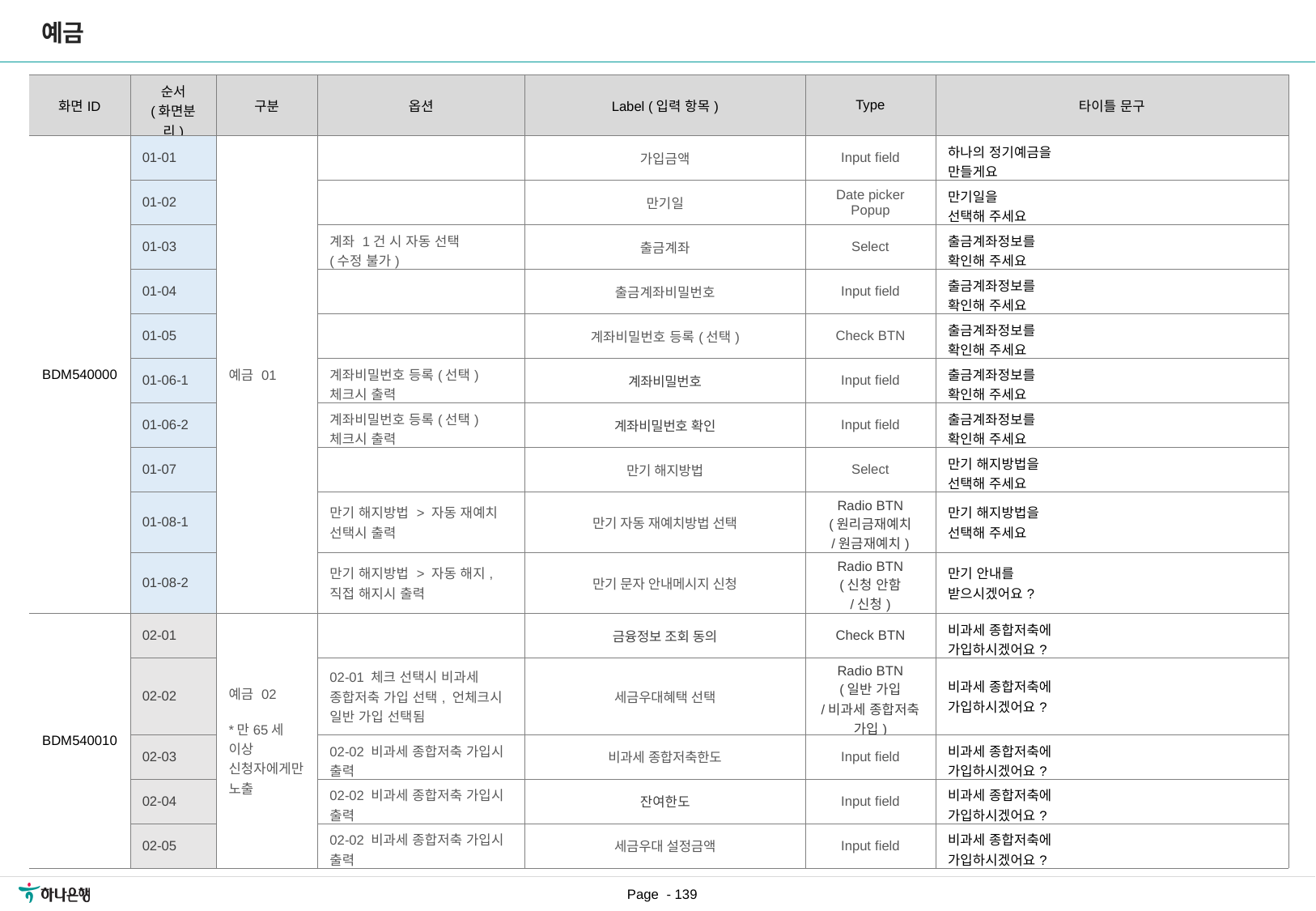

예금
[수정요약] 2023.06.30
[BDM540010 02-01] Label 텍스트 수정 및 Type Radio BTN -> Check BTN으로 수정
| 화면ID | 순서 (화면분리) | 구분 | 옵션 | Label (입력 항목) | Type | 타이틀 문구 |
| --- | --- | --- | --- | --- | --- | --- |
| BDM540000 | 01-01 | 예금 01 |  | 가입금액 | Input field | 하나의 정기예금을 만들게요 |
|  | 01-02 |  |  | 만기일 | Date picker Popup | 만기일을 선택해 주세요 |
|  | 01-03 |  | 계좌 1건 시 자동 선택 (수정 불가) | 출금계좌 | Select | 출금계좌정보를 확인해 주세요 |
|  | 01-04 |  |  | 출금계좌비밀번호 | Input field | 출금계좌정보를 확인해 주세요 |
|  | 01-05 |  |  | 계좌비밀번호 등록(선택) | Check BTN | 출금계좌정보를 확인해 주세요 |
|  | 01-06-1 |  | 계좌비밀번호 등록(선택) 체크시 출력 | 계좌비밀번호 | Input field | 출금계좌정보를 확인해 주세요 |
|  | 01-06-2 |  | 계좌비밀번호 등록(선택) 체크시 출력 | 계좌비밀번호 확인 | Input field | 출금계좌정보를 확인해 주세요 |
|  | 01-07 |  |  | 만기 해지방법 | Select | 만기 해지방법을 선택해 주세요 |
|  | 01-08-1 |  | 만기 해지방법 > 자동 재예치 선택시 출력 | 만기 자동 재예치방법 선택 | Radio BTN (원리금재예치 /원금재예치) | 만기 해지방법을 선택해 주세요 |
|  | 01-08-2 |  | 만기 해지방법 > 자동 해지, 직접 해지시 출력 | 만기 문자 안내메시지 신청 | Radio BTN (신청 안함 /신청) | 만기 안내를 받으시겠어요? |
| BDM540010 | 02-01 | 예금 02 \*만65세 이상 신청자에게만 노출 |  | 금융정보 조회 동의 | Check BTN | 비과세 종합저축에 가입하시겠어요? |
|  | 02-02 |  | 02-01 체크 선택시 비과세 종합저축 가입 선택, 언체크시 일반 가입 선택됨 | 세금우대혜택 선택 | Radio BTN (일반 가입 /비과세 종합저축 가입) | 비과세 종합저축에 가입하시겠어요? |
|  | 02-03 |  | 02-02 비과세 종합저축 가입시 출력 | 비과세 종합저축한도 | Input field | 비과세 종합저축에 가입하시겠어요? |
|  | 02-04 |  | 02-02 비과세 종합저축 가입시 출력 | 잔여한도 | Input field | 비과세 종합저축에 가입하시겠어요? |
|  | 02-05 |  | 02-02 비과세 종합저축 가입시 출력 | 세금우대 설정금액 | Input field | 비과세 종합저축에 가입하시겠어요? |